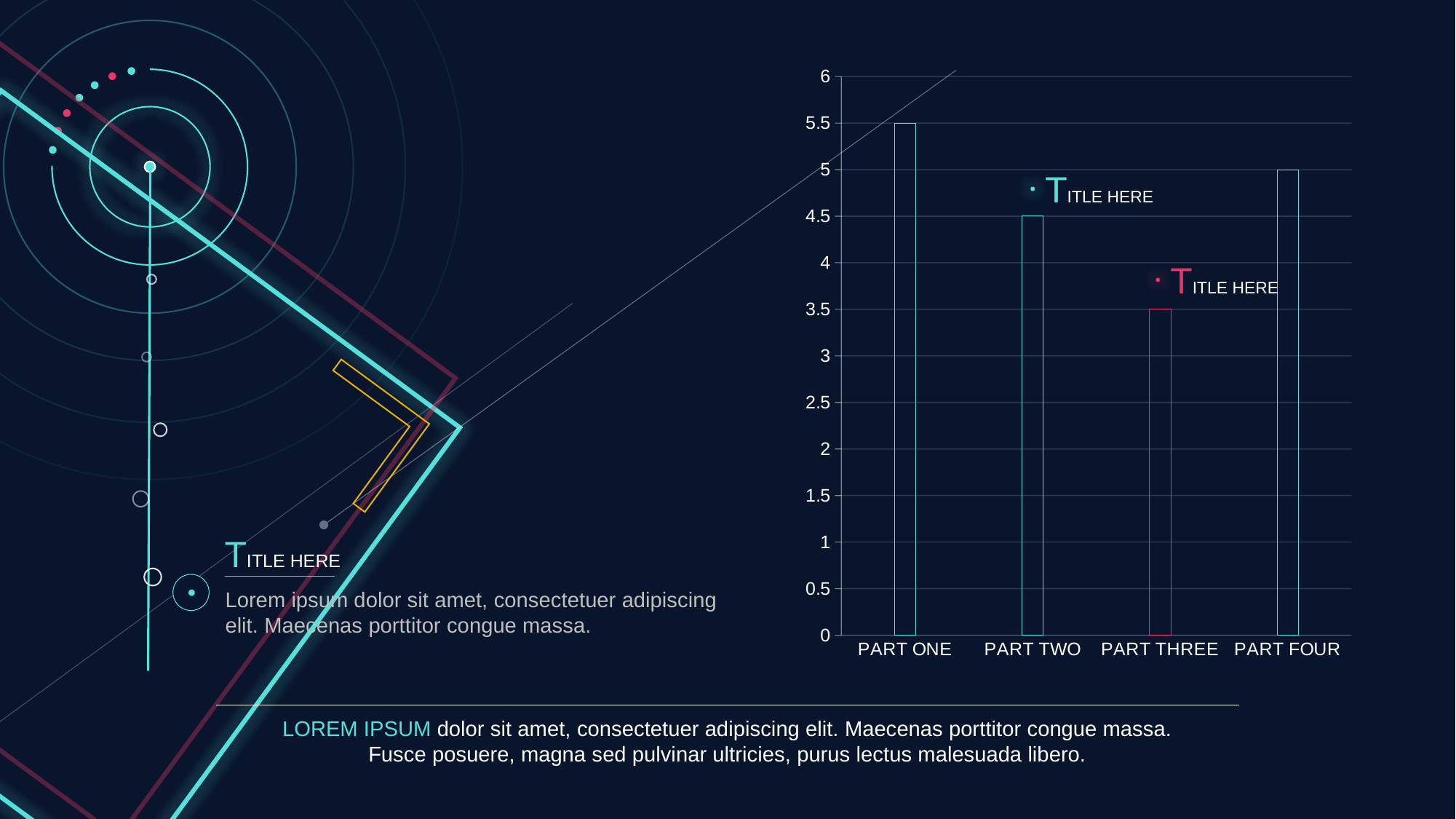

### Chart

| Category | 系列 1 |
|---|---|
| PART ONE | 5.5 |
| PART TWO | 4.5 |
| PART THREE | 3.5 |
| PART FOUR | 5.0 |

TITLE HERE

TITLE HERE

TITLE HERE

Lorem ipsum dolor sit amet, consectetuer adipiscing elit. Maecenas porttitor congue massa.
LOREM IPSUM dolor sit amet, consectetuer adipiscing elit. Maecenas porttitor congue massa. Fusce posuere, magna sed pulvinar ultricies, purus lectus malesuada libero.